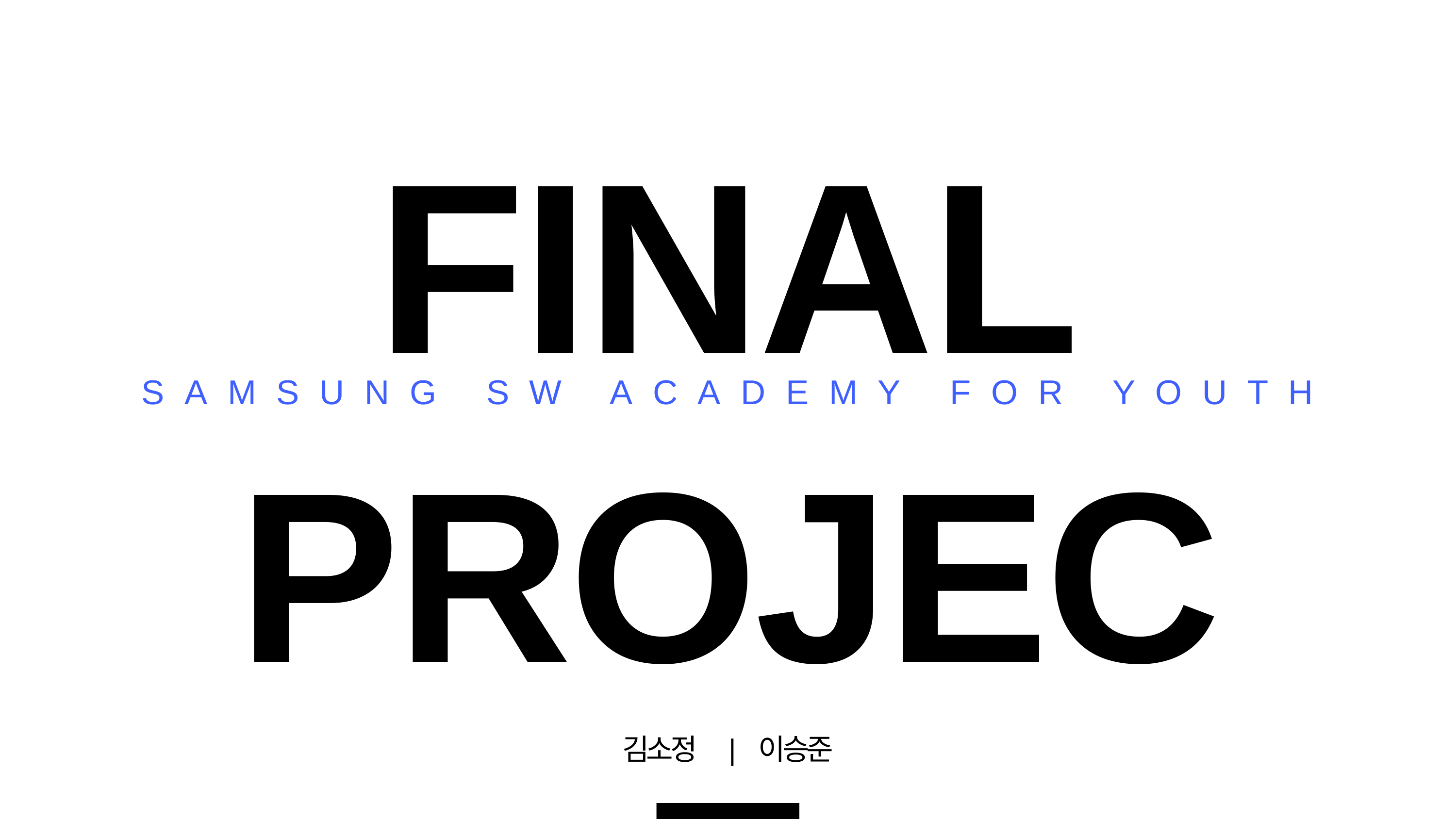

FINAL
PROJECT
SAMSUNG SW ACADEMY FOR YOUTH
김소정    |   이승준